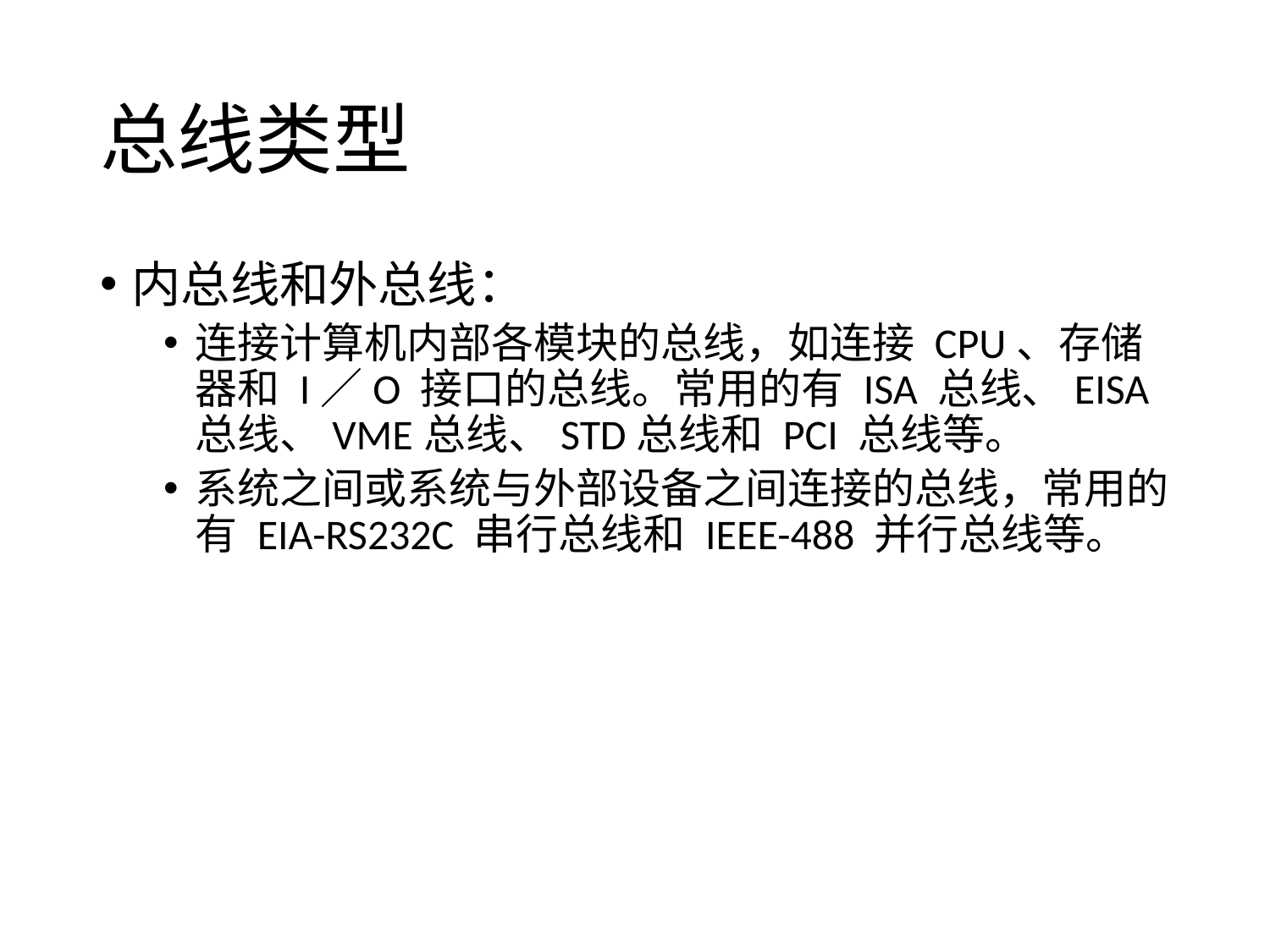

# 总线类型
内总线和外总线：
连接计算机内部各模块的总线，如连接 CPU、存储器和 I／O 接口的总线。常用的有 ISA 总线、EISA总线、VME总线、STD总线和 PCI 总线等。
系统之间或系统与外部设备之间连接的总线，常用的有 EIA-RS232C 串行总线和 IEEE-488 并行总线等。